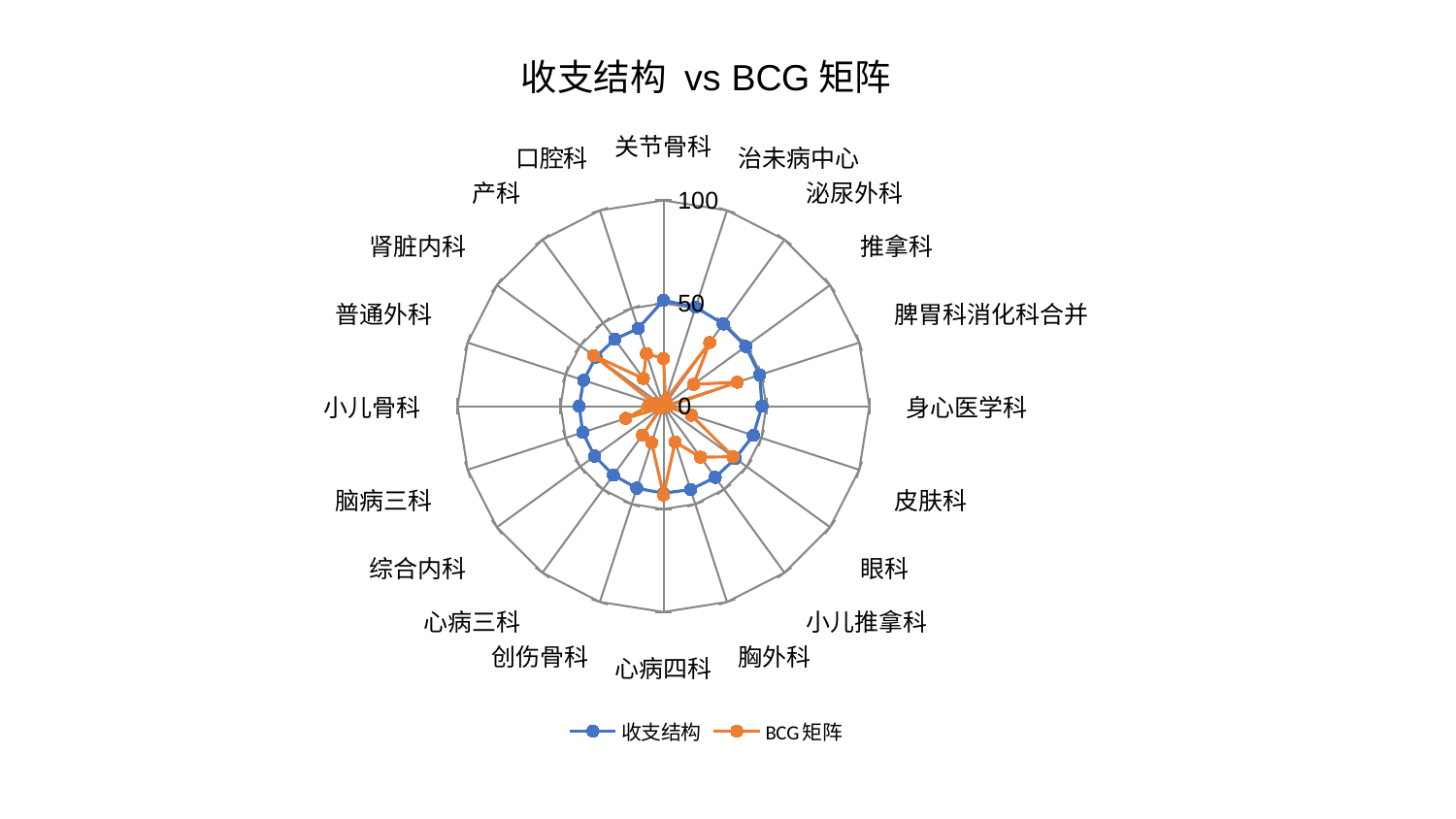

### Chart: 收支结构 vs BCG矩阵

| Category | 收支结构 | BCG矩阵 |
|---|---|---|
| 关节骨科 | 51.46855608078091 | 23.16567046068289 |
| 治未病中心 | 50.5649318358958 | 3.187602862172445 |
| 泌尿外科 | 49.41593872302205 | 38.21133420521935 |
| 推拿科 | 49.39052182993607 | 18.08647090135928 |
| 脾胃科消化科合并 | 49.189111998870956 | 37.73305661635792 |
| 身心医学科 | 47.87917690923511 | 2.169099482561484 |
| 皮肤科 | 45.902110789086784 | 14.25799468170033 |
| 眼科 | 43.15709836406585 | 41.81273860664009 |
| 小儿推拿科 | 42.774581651097016 | 30.635601425269936 |
| 胸外科 | 42.574463530428254 | 18.313543353299973 |
| 心病四科 | 42.305531126205295 | 43.10924369731177 |
| 创伤骨科 | 41.90467580904558 | 18.628853956012577 |
| 心病三科 | 41.392402751906396 | 17.406812261313235 |
| 综合内科 | 41.31199082382793 | 1.4749936749478225 |
| 脑病三科 | 41.21628677710337 | 19.253831332979892 |
| 小儿骨科 | 40.937793096750404 | 7.355984485221768 |
| 普通外科 | 40.7536944424617 | 5.038472483986331 |
| 肾脏内科 | 40.591866205943745 | 41.95730744409307 |
| 产科 | 40.25275351971545 | 16.6493847860514 |
| 口腔科 | 39.70629401915842 | 26.89400461737636 |
74